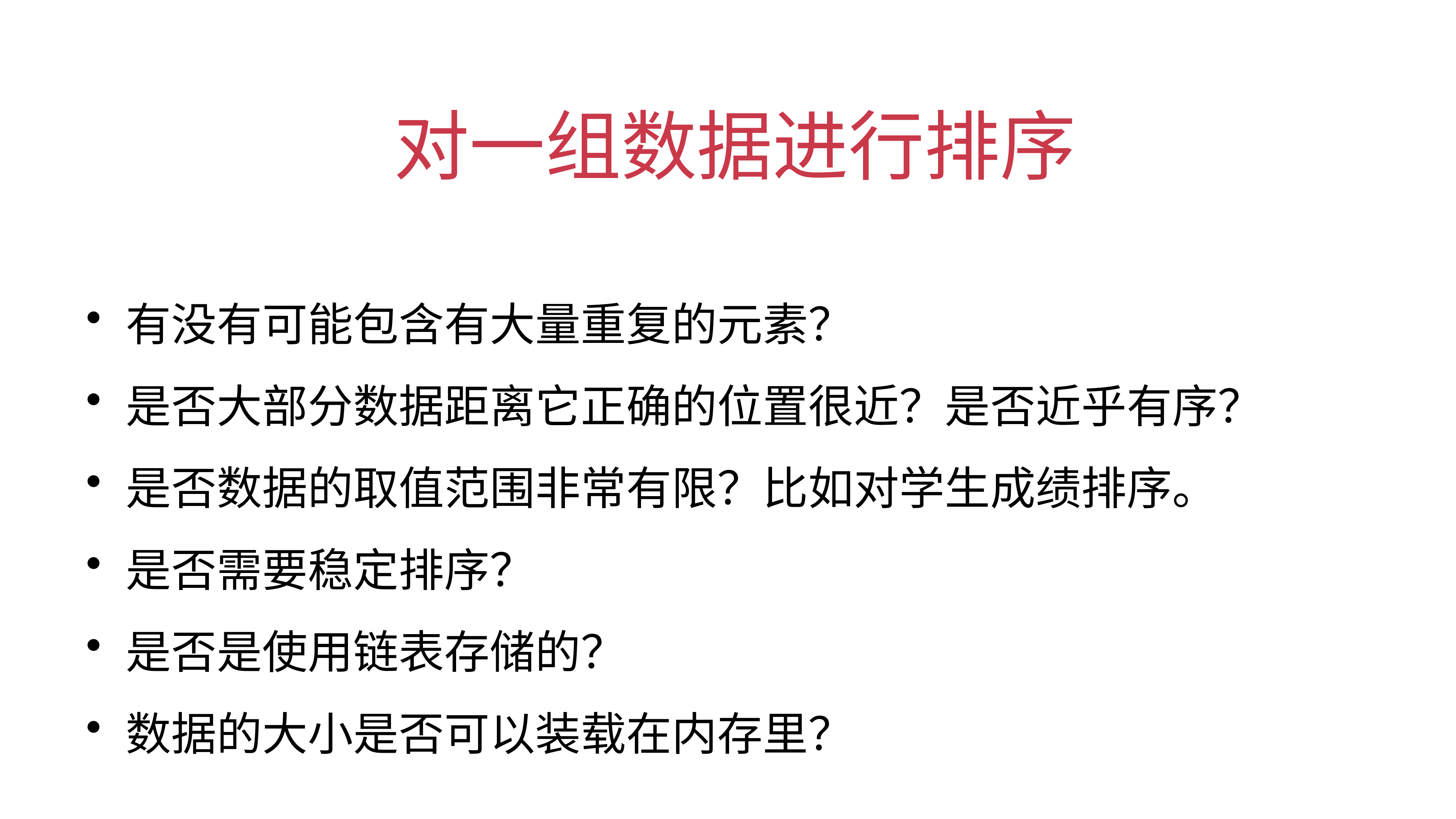

# 对一组数据进行排序
 有没有可能包含有大量重复的元素？
 是否大部分数据距离它正确的位置很近？是否近乎有序？
 是否数据的取值范围非常有限？比如对学生成绩排序。
 是否需要稳定排序？
 是否是使用链表存储的？
 数据的大小是否可以装载在内存里？